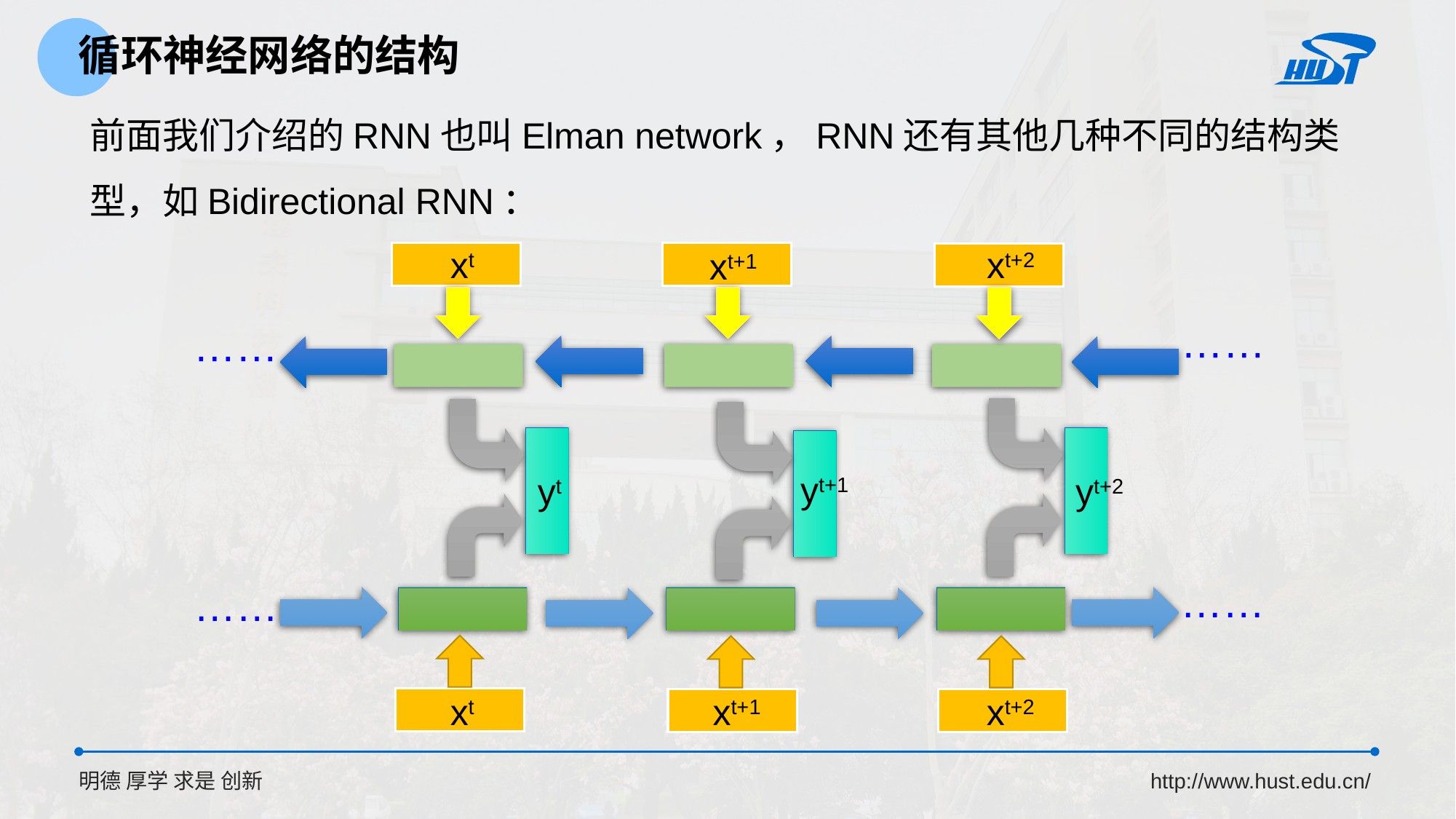

循环神经网络的结构
前面我们介绍的RNN也叫Elman network，RNN还有其他几种不同的结构类型，如Bidirectional RNN：
xt+2
xt
xt+1
……
……

yt+1
yt
yt+2

……
……

xt+2
xt
xt+1